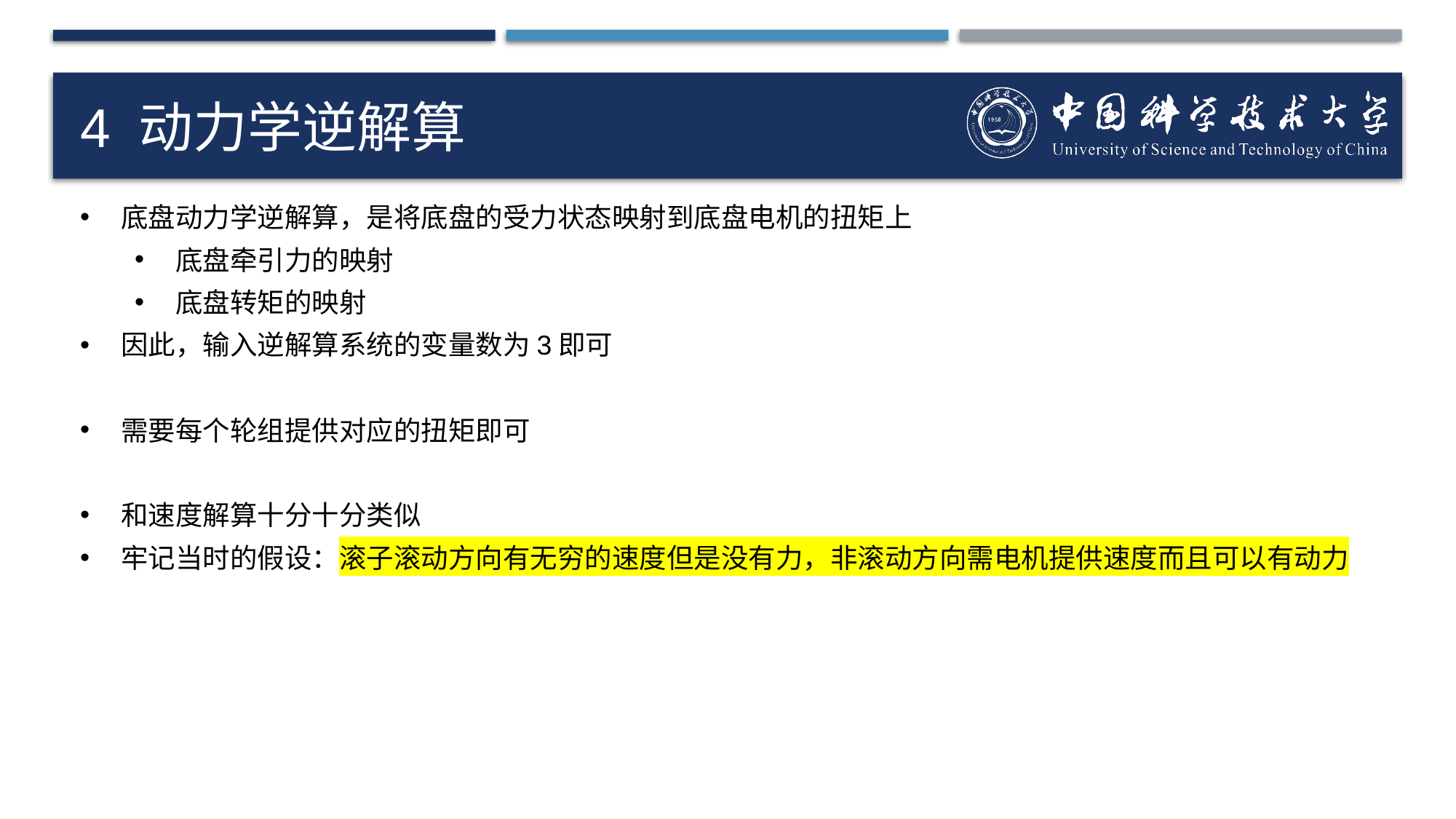

# 4 动力学逆解算
底盘动力学逆解算，是将底盘的受力状态映射到底盘电机的扭矩上
底盘牵引力的映射
底盘转矩的映射
因此，输入逆解算系统的变量数为3即可

需要每个轮组提供对应的扭矩即可

和速度解算十分十分类似
牢记当时的假设：滚子滚动方向有无穷的速度但是没有力，非滚动方向需电机提供速度而且可以有动力